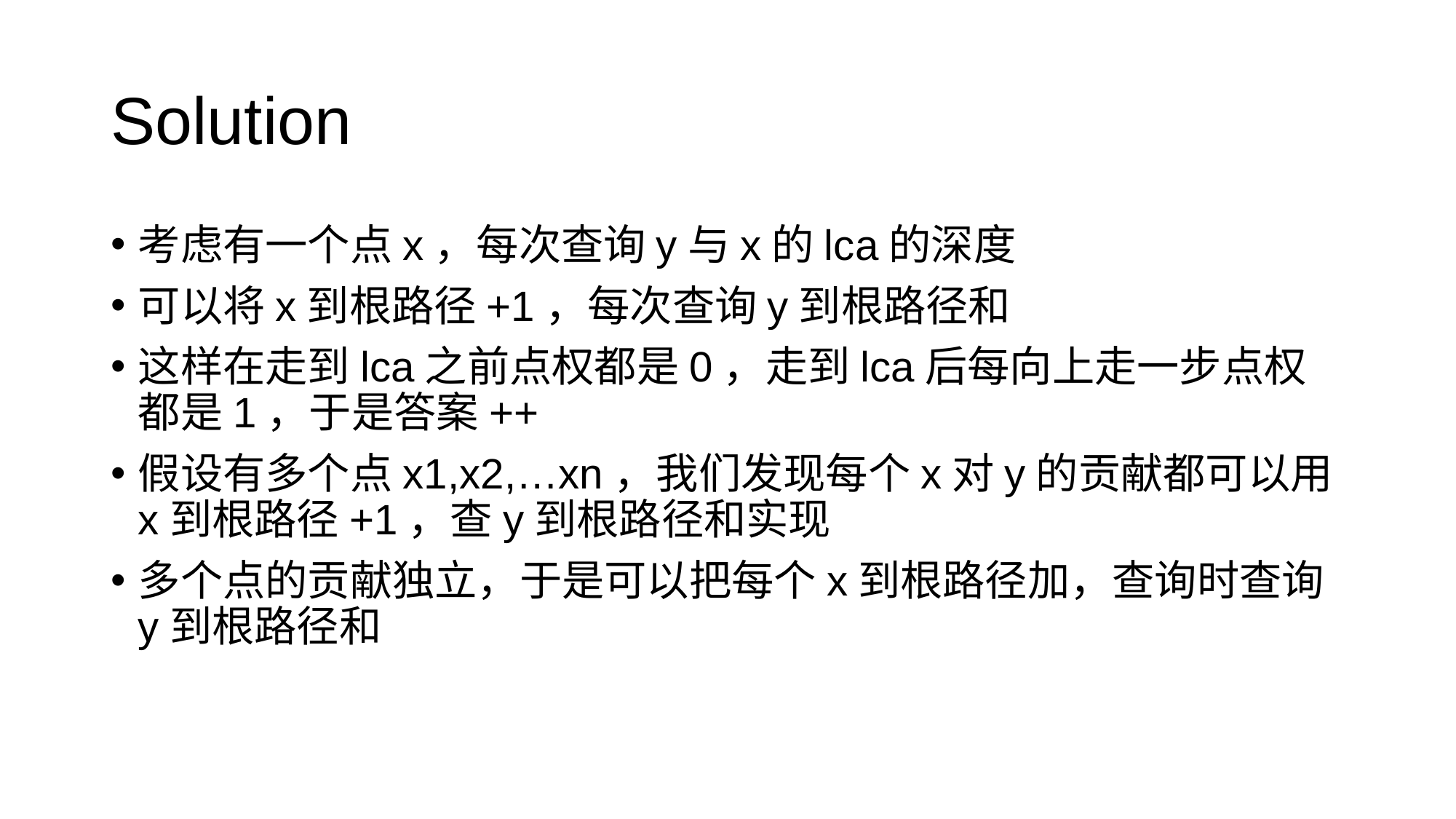

# Solution
考虑有一个点x，每次查询y与x的lca的深度
可以将x到根路径+1，每次查询y到根路径和
这样在走到lca之前点权都是0，走到lca后每向上走一步点权都是1，于是答案++
假设有多个点x1,x2,…xn，我们发现每个x对y的贡献都可以用x到根路径+1，查y到根路径和实现
多个点的贡献独立，于是可以把每个x到根路径加，查询时查询y到根路径和